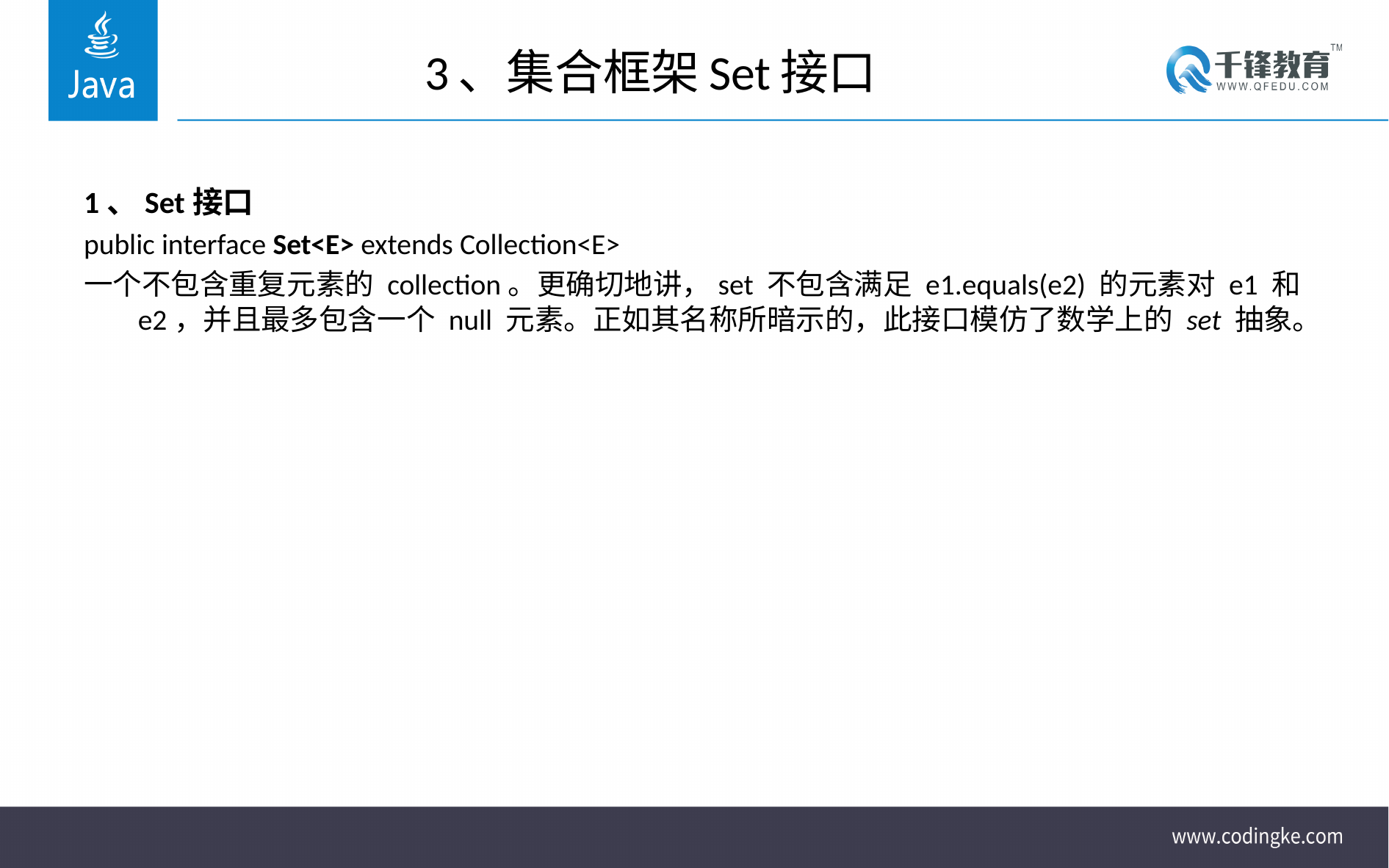

# 3、集合框架Set接口
1、Set接口
public interface Set<E> extends Collection<E>
一个不包含重复元素的 collection。更确切地讲，set 不包含满足 e1.equals(e2) 的元素对 e1 和 e2，并且最多包含一个 null 元素。正如其名称所暗示的，此接口模仿了数学上的 set 抽象。